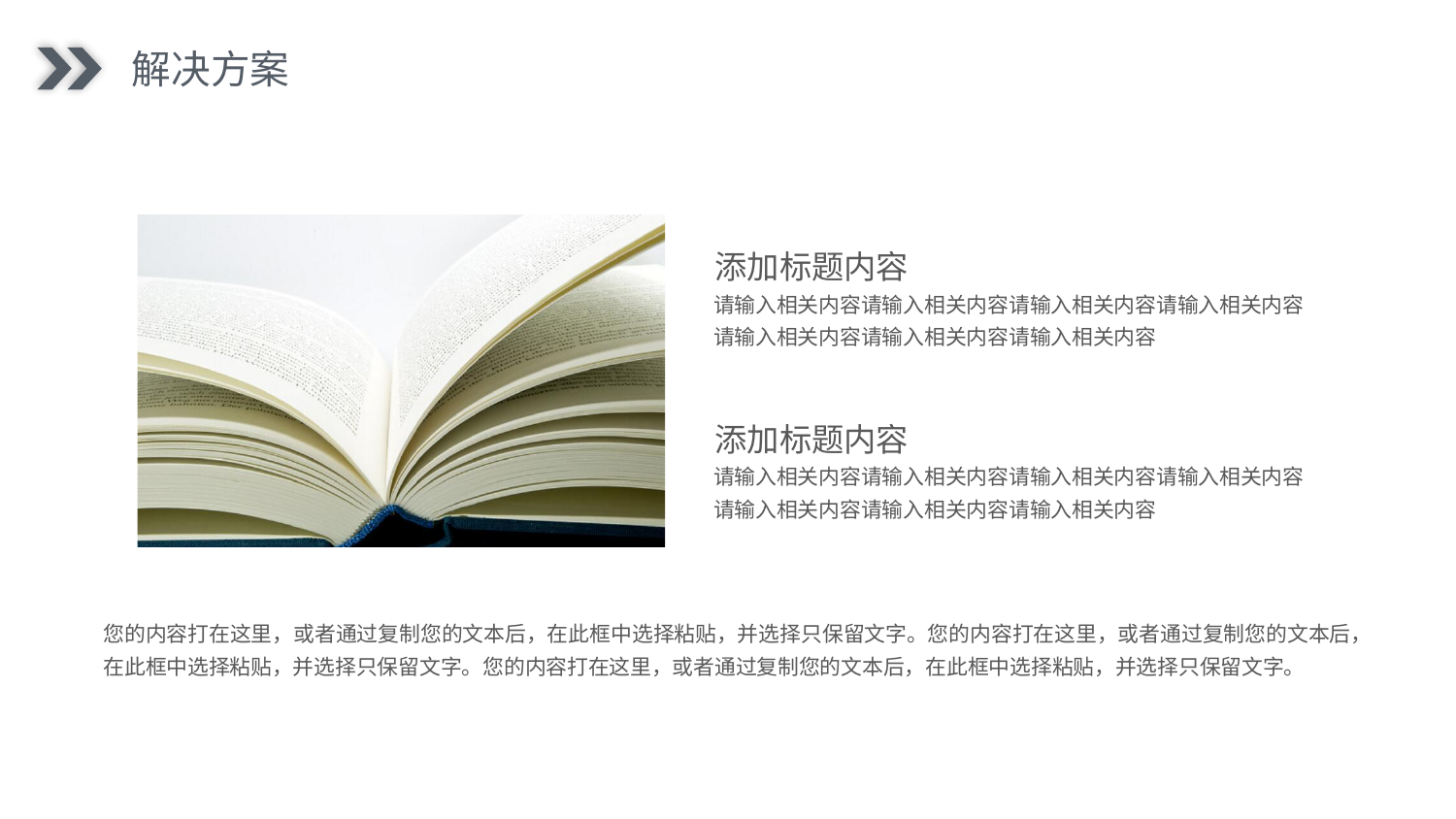

解决方案

添加标题内容
请输入相关内容请输入相关内容请输入相关内容请输入相关内容
请输入相关内容请输入相关内容请输入相关内容
添加标题内容
请输入相关内容请输入相关内容请输入相关内容请输入相关内容
请输入相关内容请输入相关内容请输入相关内容
您的内容打在这里，或者通过复制您的文本后，在此框中选择粘贴，并选择只保留文字。您的内容打在这里，或者通过复制您的文本后，在此框中选择粘贴，并选择只保留文字。您的内容打在这里，或者通过复制您的文本后，在此框中选择粘贴，并选择只保留文字。